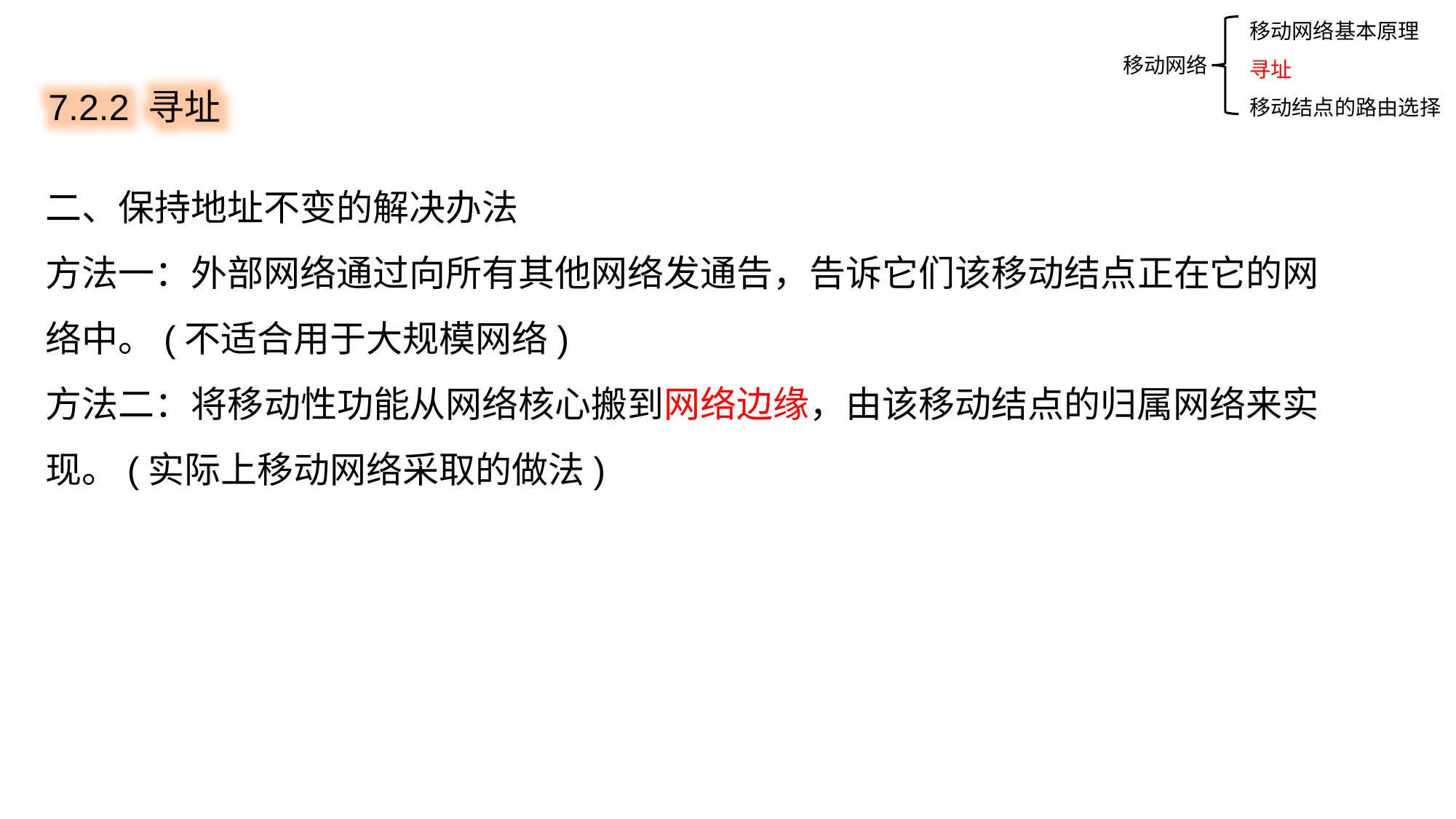

移动网络基本原理
寻址
移动结点的路由选择

7.2.2 寻址
移动网络
二、保持地址不变的解决办法
方法一：外部网络通过向所有其他网络发通告，告诉它们该移动结点正在它的网络中。(不适合用于大规模网络)
方法二：将移动性功能从网络核心搬到网络边缘，由该移动结点的归属网络来实现。(实际上移动网络采取的做法)